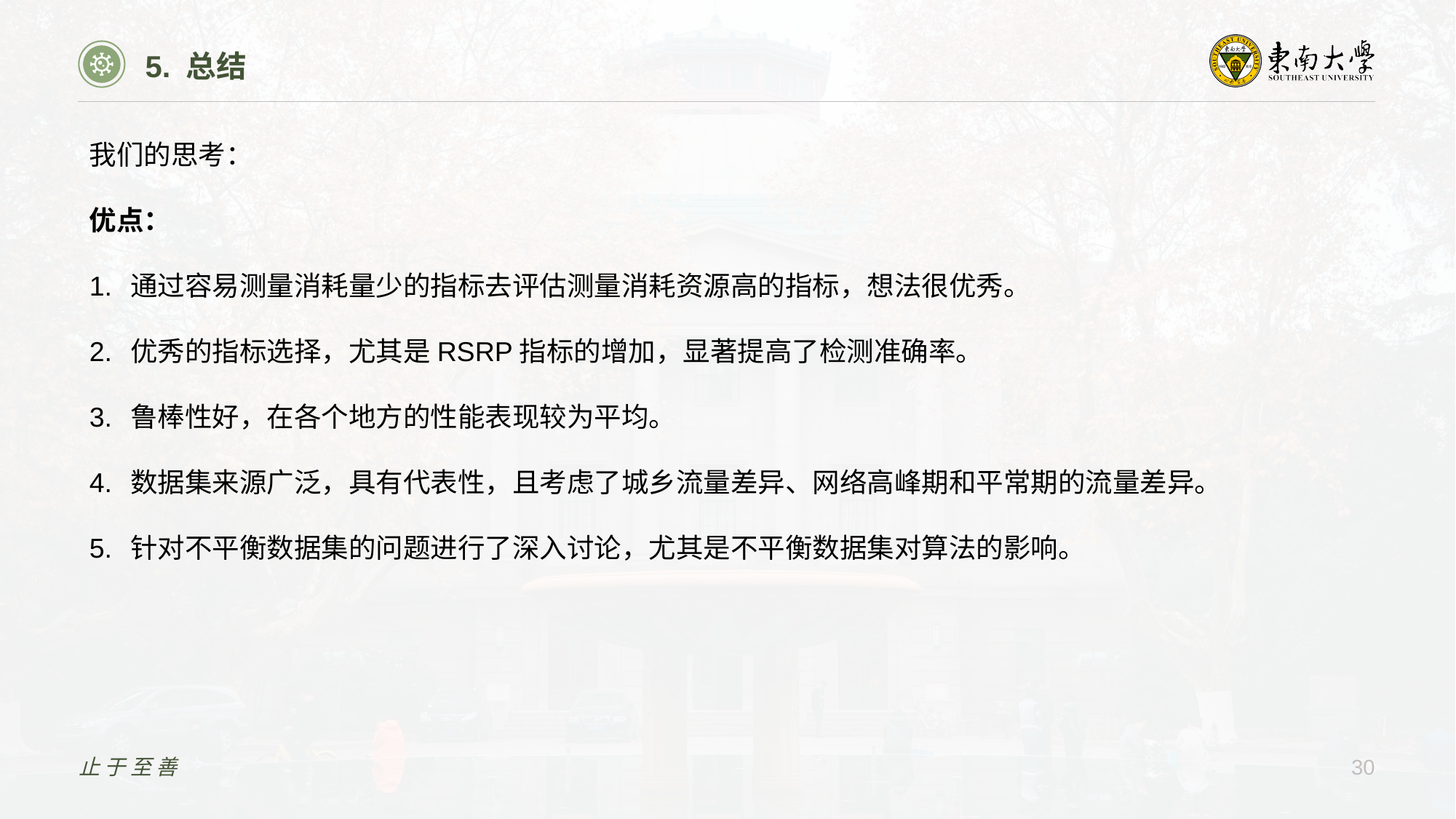

5. 总结
我们的思考：

优点：

通过容易测量消耗量少的指标去评估测量消耗资源高的指标，想法很优秀。

优秀的指标选择，尤其是RSRP指标的增加，显著提高了检测准确率。

鲁棒性好，在各个地方的性能表现较为平均。

数据集来源广泛，具有代表性，且考虑了城乡流量差异、网络高峰期和平常期的流量差异。

针对不平衡数据集的问题进行了深入讨论，尤其是不平衡数据集对算法的影响。

止于至善
30